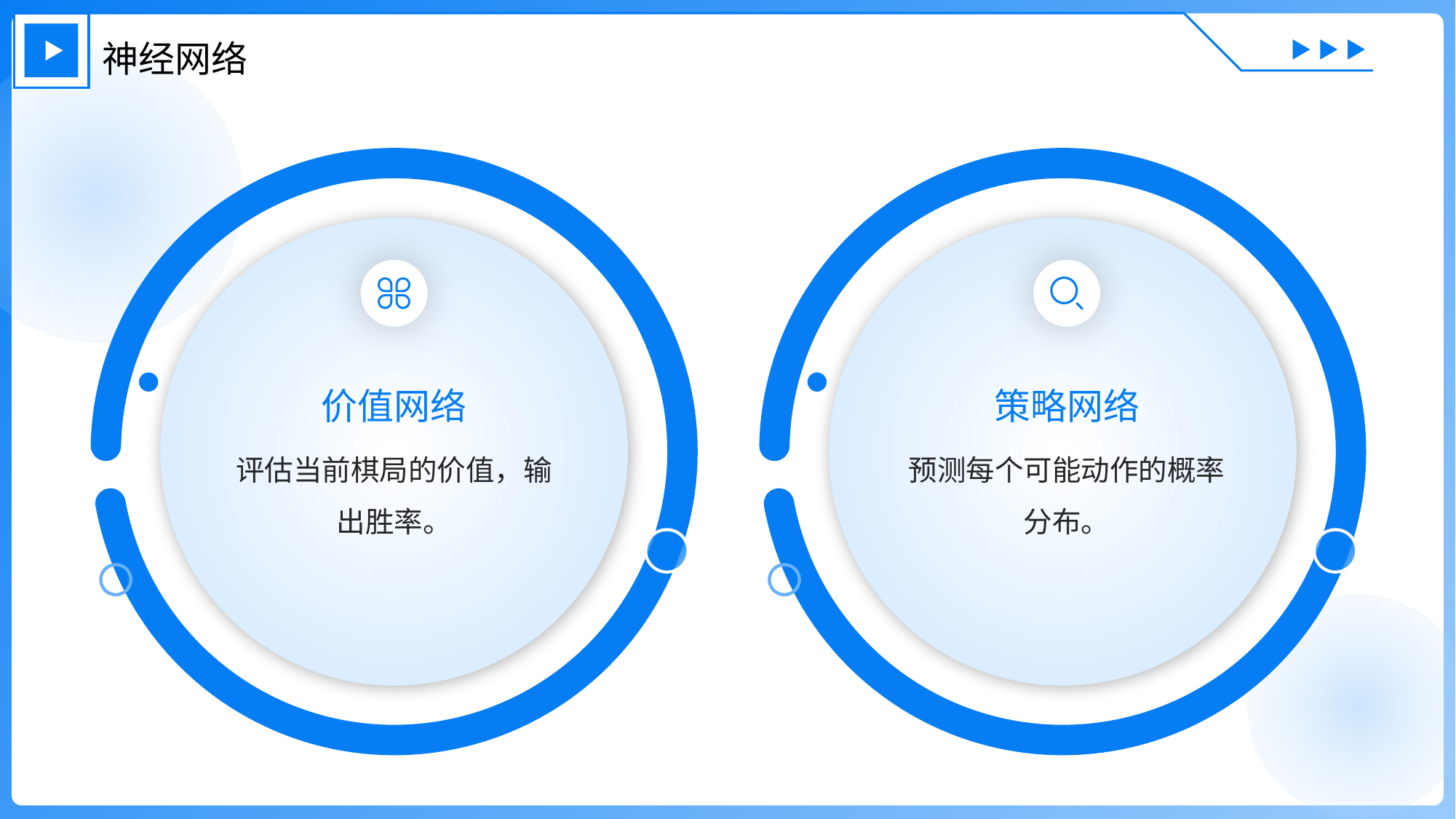

神经网络

价值网络
策略网络

评估当前棋局的价值，输出胜率。
预测每个可能动作的概率分布。